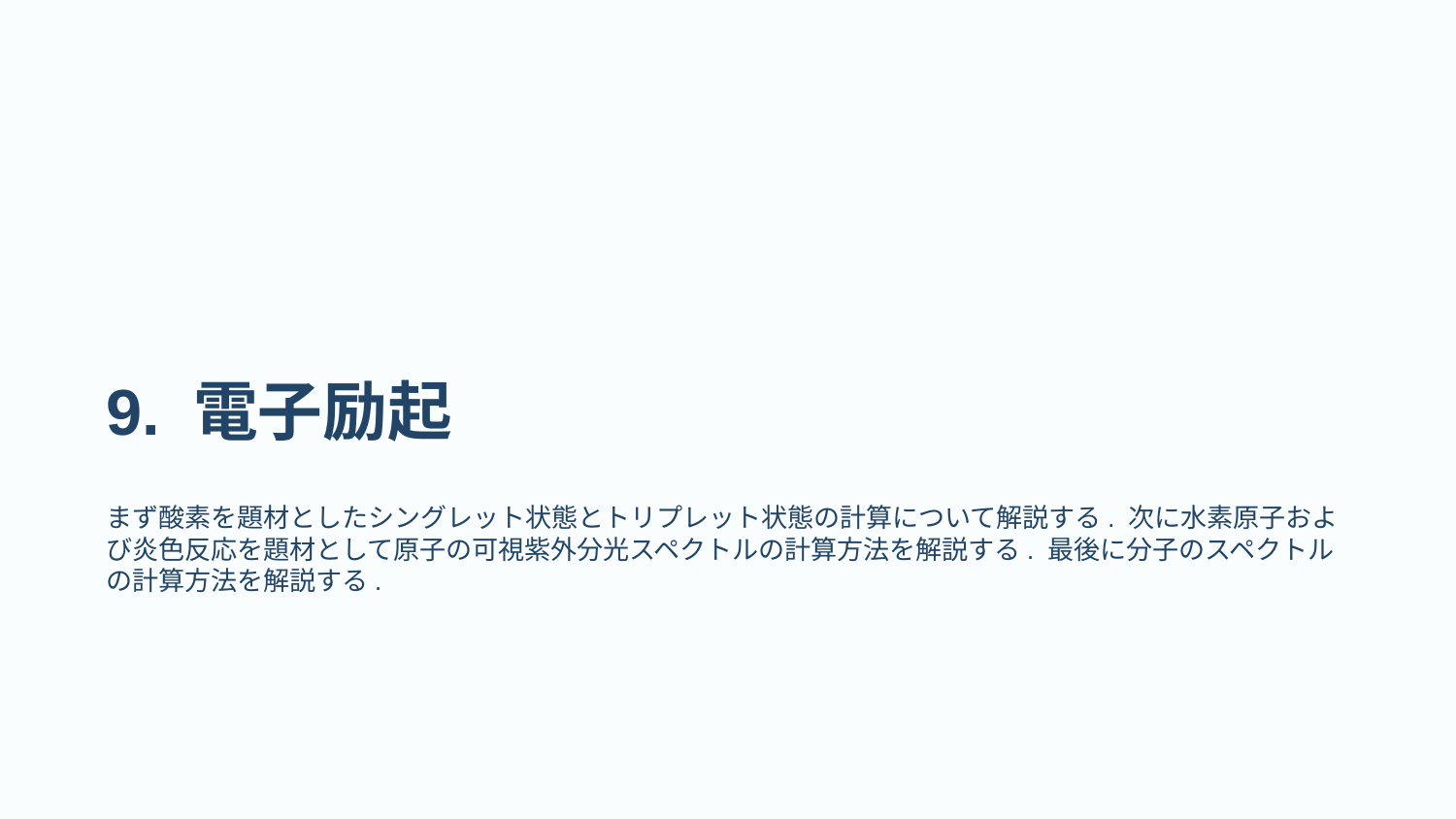

# 9. 電子励起
まず酸素を題材としたシングレット状態とトリプレット状態の計算について解説する. 次に水素原子および炎色反応を題材として原子の可視紫外分光スペクトルの計算方法を解説する. 最後に分子のスペクトルの計算方法を解説する.